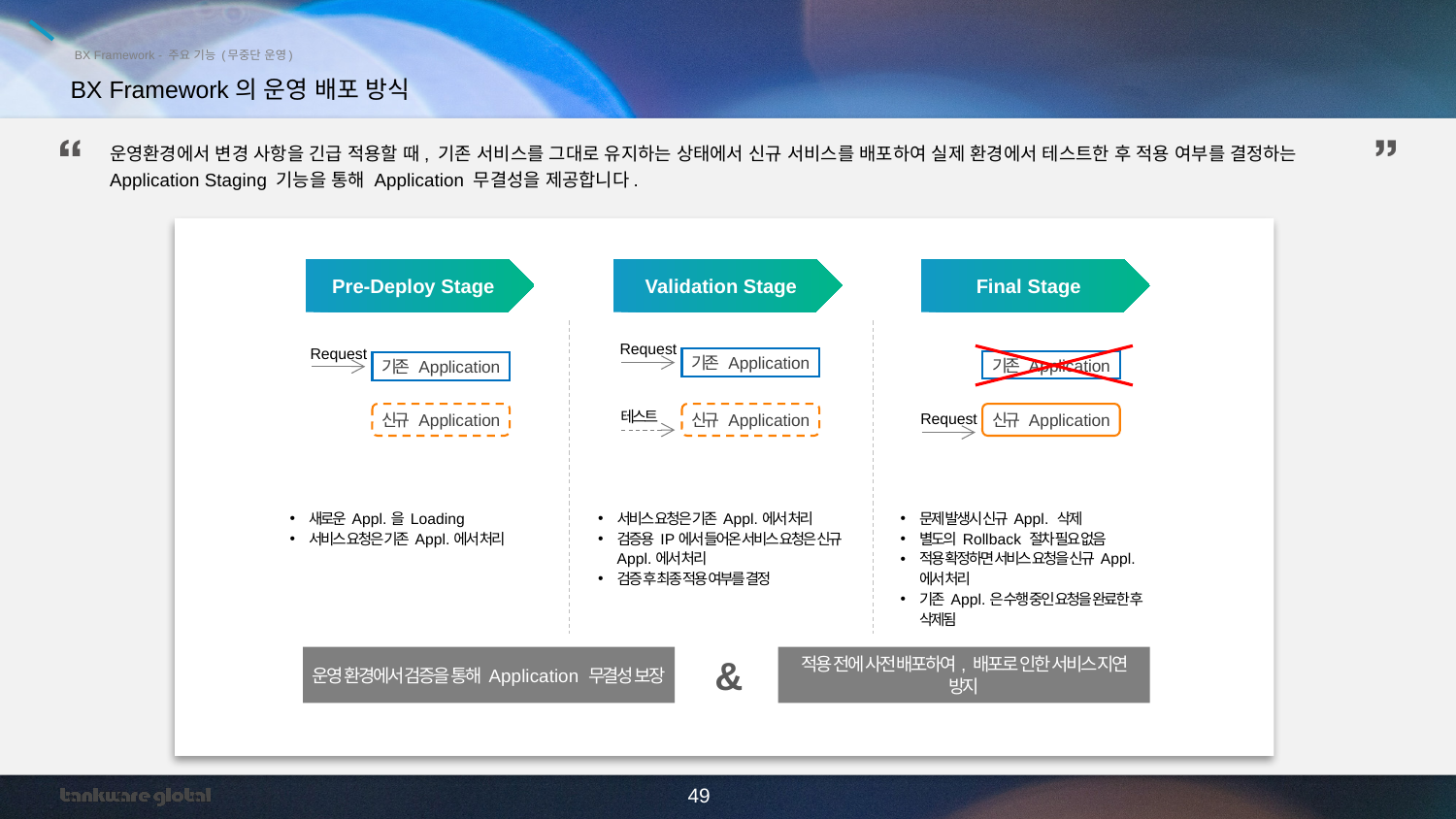

BX Framework - 주요 기능 (무중단 운영)
BX Framework의 운영 배포 방식
운영환경에서 변경 사항을 긴급 적용할 때, 기존 서비스를 그대로 유지하는 상태에서 신규 서비스를 배포하여 실제 환경에서 테스트한 후 적용 여부를 결정하는 Application Staging 기능을 통해 Application 무결성을 제공합니다.

Pre-Deploy Stage
Validation Stage
Final Stage
Request
Request
기존 Application
기존 Application
기존 Application
신규 Application
신규 Application
신규 Application
테스트
Request
서비스 요청은 기존 Appl.에서 처리
검증용 IP에서 들어온 서비스 요청은 신규 Appl.에서 처리
검증 후 최종 적용 여부를 결정
문제 발생시 신규 Appl. 삭제
별도의 Rollback 절차 필요 없음
적용 확정하면 서비스 요청을 신규 Appl.에서 처리
기존 Appl.은 수행 중인 요청을 완료한 후 삭제됨
새로운 Appl.을 Loading
서비스 요청은 기존 Appl.에서 처리
운영 환경에서 검증을 통해 Application 무결성 보장
&
적용 전에 사전 배포하여, 배포로 인한 서비스 지연 방지